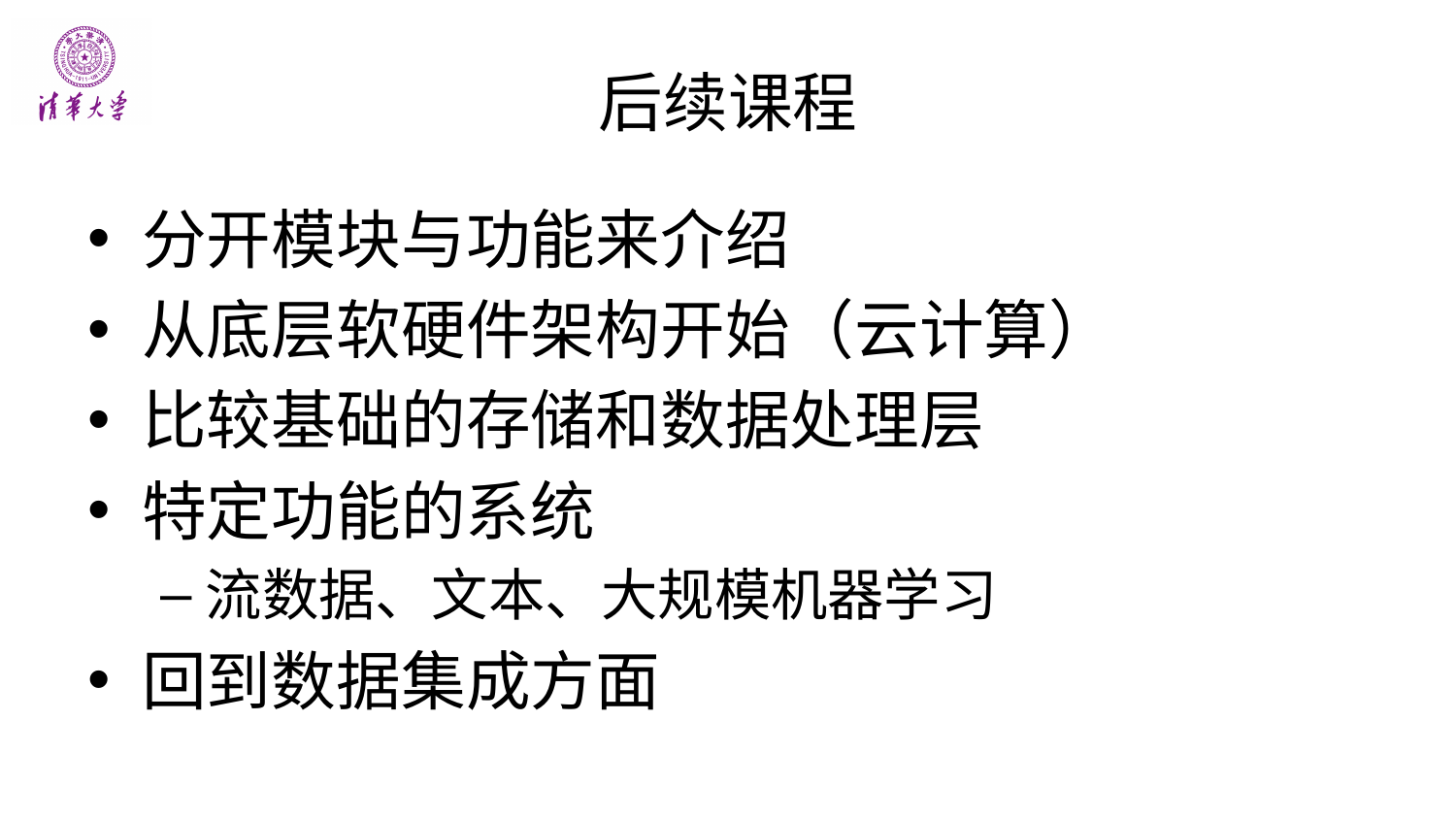

# 后续课程
分开模块与功能来介绍
从底层软硬件架构开始（云计算）
比较基础的存储和数据处理层
特定功能的系统
流数据、文本、大规模机器学习
回到数据集成方面